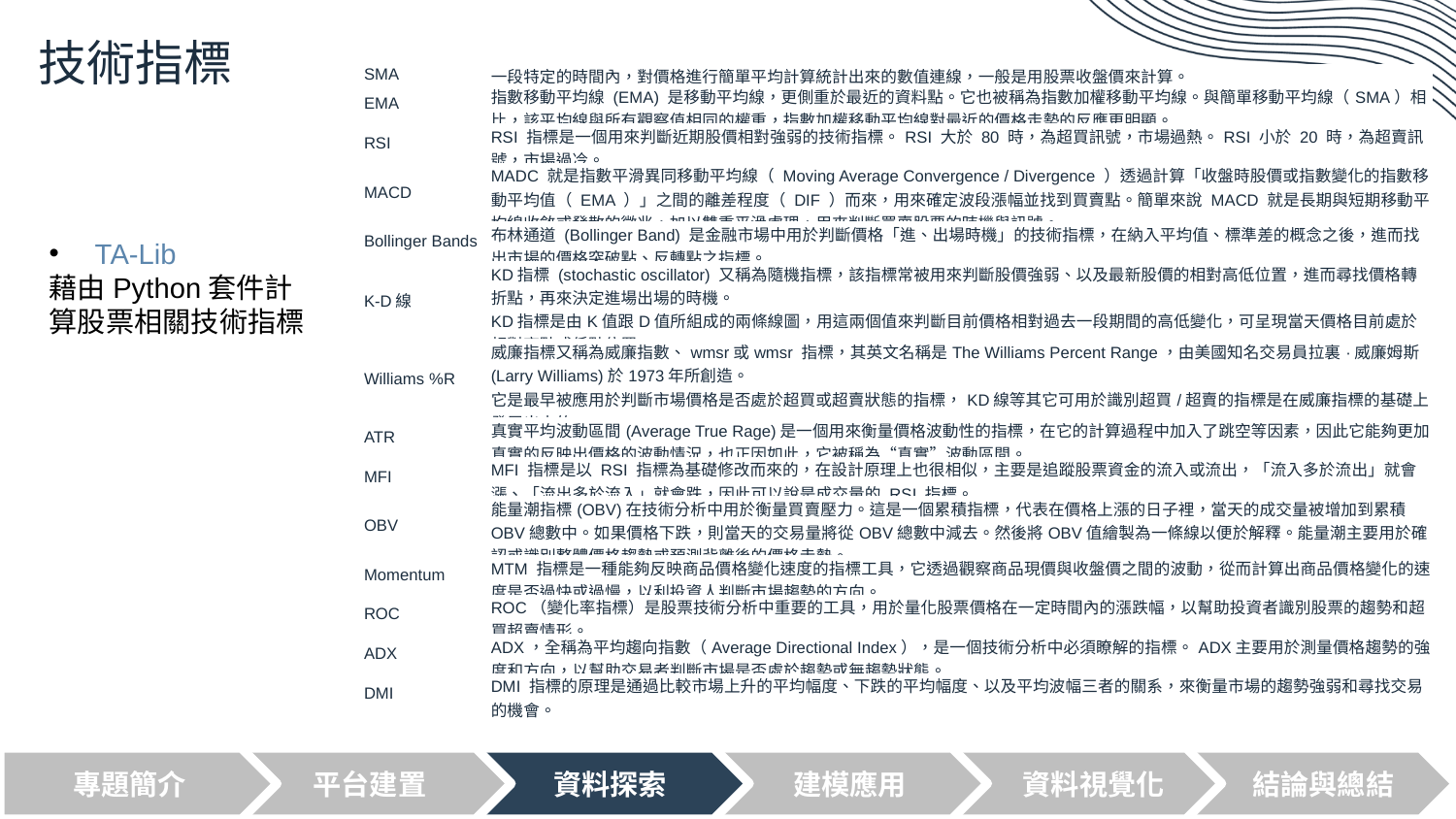

# 技術指標
| SMA | 一段特定的時間內，對價格進行簡單平均計算統計出來的數值連線，一般是用股票收盤價來計算。 |
| --- | --- |
| EMA | 指數移動平均線 (EMA) 是移動平均線，更側重於最近的資料點。它也被稱為指數加權移動平均線。與簡單移動平均線（SMA）相比，該平均線與所有觀察值相同的權重，指數加權移動平均線對最近的價格走勢的反應更明顯。 |
| RSI | RSI 指標是一個用來判斷近期股價相對強弱的技術指標。RSI 大於 80 時，為超買訊號，市場過熱。RSI 小於 20 時，為超賣訊號，市場過冷。 |
| MACD | MADC 就是指數平滑異同移動平均線（ Moving Average Convergence / Divergence ）透過計算「收盤時股價或指數變化的指數移動平均值（ EMA ）」之間的離差程度（ DIF ）而來，用來確定波段漲幅並找到買賣點。簡單來說 MACD 就是長期與短期移動平均線收斂或發散的徵兆，加以雙重平滑處理，用來判斷買賣股票的時機與訊號。 |
| Bollinger Bands | 布林通道 (Bollinger Band) 是金融市場中用於判斷價格「進、出場時機」的技術指標，在納入平均值、標準差的概念之後，進而找出市場的價格突破點、反轉點之指標。 |
| K-D線 | KD指標 (stochastic oscillator) 又稱為隨機指標，該指標常被用來判斷股價強弱、以及最新股價的相對高低位置，進而尋找價格轉折點，再來決定進場出場的時機。 KD指標是由K值跟D值所組成的兩條線圖，用這兩個值來判斷目前價格相對過去一段期間的高低變化，可呈現當天價格目前處於相對高點或低點位置。 |
| Williams %R | 威廉指標又稱為威廉指數、wmsr或wmsr 指標，其英文名稱是The Williams Percent Range，由美國知名交易員拉裏·威廉姆斯 (Larry Williams)於1973年所創造。 它是最早被應用於判斷市場價格是否處於超買或超賣狀態的指標，KD線等其它可用於識別超買/超賣的指標是在威廉指標的基礎上發展出來的。 |
| ATR | 真實平均波動區間(Average True Rage)是一個用來衡量價格波動性的指標，在它的計算過程中加入了跳空等因素，因此它能夠更加真實的反映出價格的波動情況，也正因如此，它被稱為“真實”波動區間。 |
| MFI | MFI 指標是以 RSI 指標為基礎修改而來的，在設計原理上也很相似，主要是追蹤股票資金的流入或流出，「流入多於流出」就會漲、「流出多於流入」就會跌，因此可以說是成交量的 RSI 指標。 |
| OBV | 能量潮指標(OBV)在技術分析中用於衡量買賣壓力。這是一個累積指標，代表在價格上漲的日子裡，當天的成交量被增加到累積OBV總數中。如果價格下跌，則當天的交易量將從OBV總數中減去。然後將OBV值繪製為一條線以便於解釋。能量潮主要用於確認或識別整體價格趨勢或預測背離後的價格走勢。 |
| Momentum | MTM 指標是一種能夠反映商品價格變化速度的指標工具，它透過觀察商品現價與收盤價之間的波動，從而計算出商品價格變化的速度是否過快或過慢，以利投資人判斷市場趨勢的方向。 |
| ROC | ROC（變化率指標）是股票技術分析中重要的工具，用於量化股票價格在一定時間內的漲跌幅，以幫助投資者識別股票的趨勢和超買超賣情形。 |
| ADX | ADX，全稱為平均趨向指數（Average Directional Index），是一個技術分析中必須瞭解的指標。ADX主要用於測量價格趨勢的強度和方向，以幫助交易者判斷市場是否處於趨勢或無趨勢狀態。 |
| DMI | DMI 指標的原理是通過比較市場上升的平均幅度、下跌的平均幅度、以及平均波幅三者的關系，來衡量市場的趨勢強弱和尋找交易的機會。 |
TA-Lib
藉由Python套件計算股票相關技術指標

專題簡介
平台建置
資料探索
建模應用
資料視覺化
結論與總結
| Close\_SMA5 |
| --- |
| Close\_SMA20 |
| Close\_SMA60 |
| Close\_SMA120 |
| Close\_SMA180 |
| Close\_EMA5 |
| Close\_EMA20 |
| Close\_EMA60 |
| Close\_EMA120 |
| Close\_EMA180 |
| RSI6 |
| RSI14 |
| RSI24 |
| MACD |
| DIF |
| OSC\_Hist |
| Upper\_Band |
| Middle\_Band |
| Lower\_Band |
| Stochastic\_K |
| Stochastic\_D |
| Williams\_R |
| ATR |
| MFI |
| OBV |
| Momentum |
| ROC |
| ADX |
| PLUS\_DMI |
| MINUS\_DMI |
| Daily\_Return |
| Daily\_Change |
| Rolling\_STD\_Dev |
| RSI14\_over\_heat |
| RSI14\_over\_cold |
| Close > SMA5 |
| STD > 1.5 |